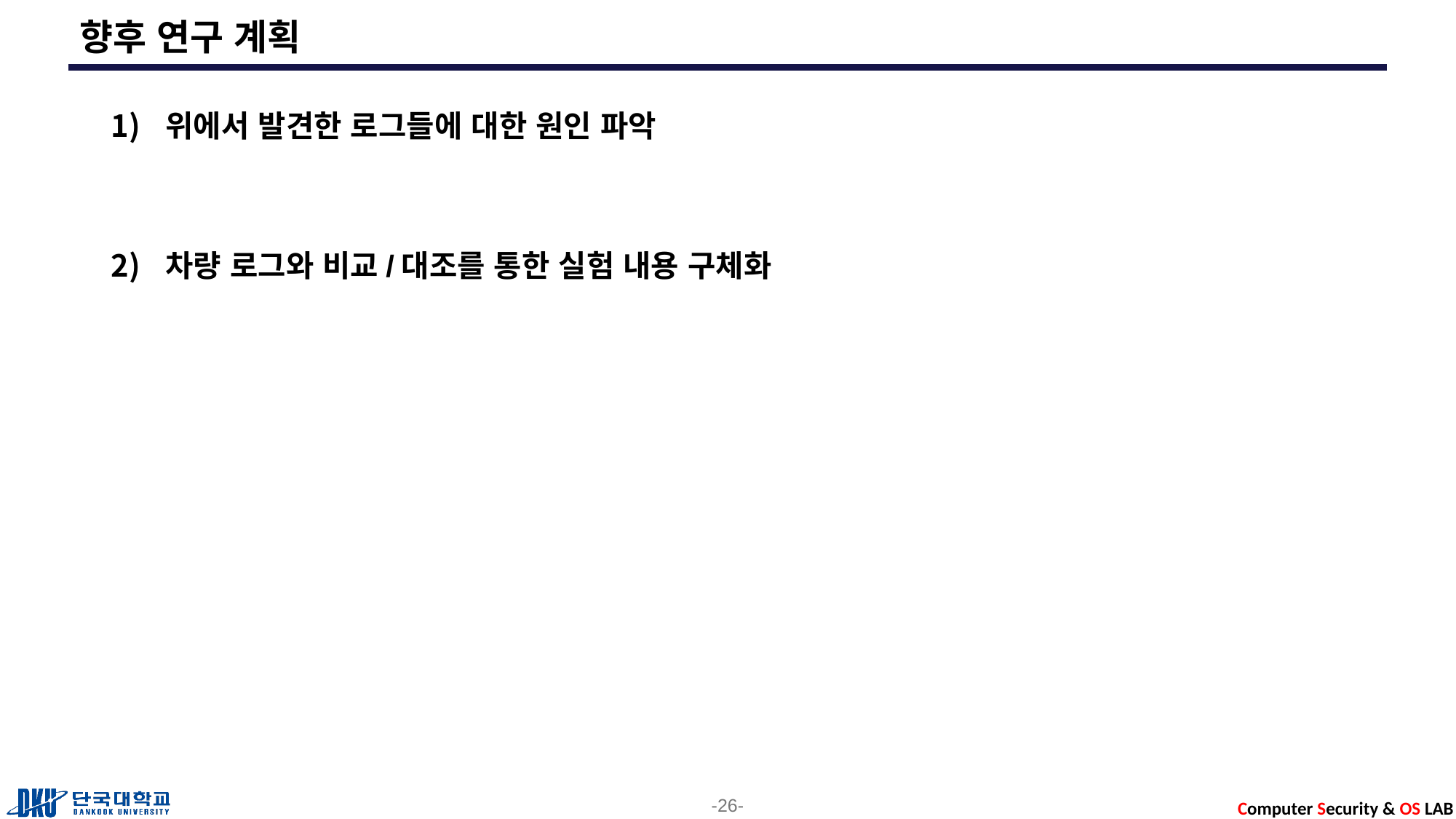

# 향후 연구 계획
위에서 발견한 로그들에 대한 원인 파악

차량 로그와 비교/대조를 통한 실험 내용 구체화
-26-